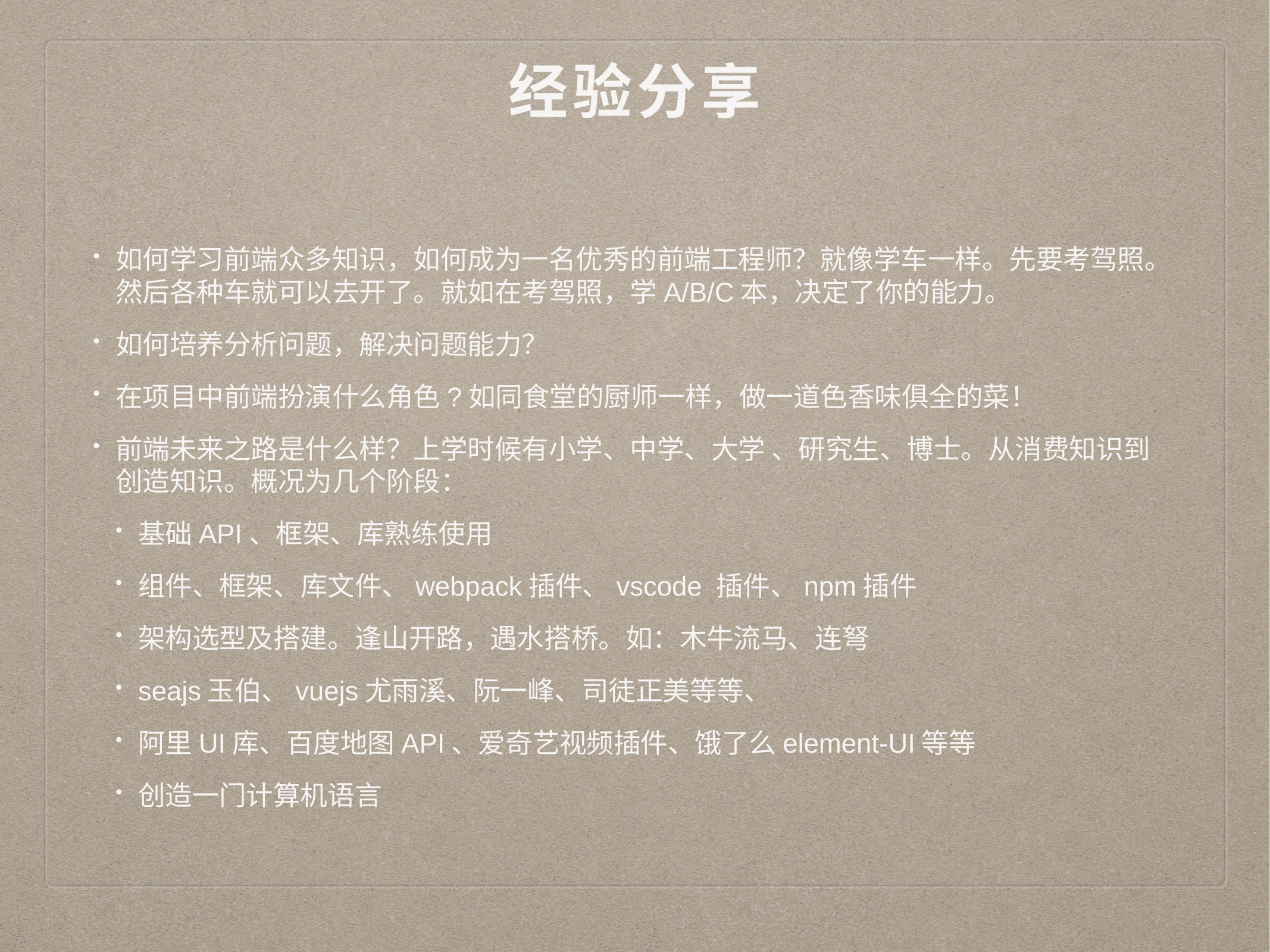

# 经验分享

如何学习前端众多知识，如何成为一名优秀的前端工程师？就像学车一样。先要考驾照。然后各种车就可以去开了。就如在考驾照，学A/B/C本，决定了你的能力。
如何培养分析问题，解决问题能力？
在项目中前端扮演什么角色?如同食堂的厨师一样，做一道色香味俱全的菜！
前端未来之路是什么样？上学时候有小学、中学、大学 、研究生、博士。从消费知识到创造知识。概况为几个阶段：
基础API、框架、库熟练使用
组件、框架、库文件、webpack插件、vscode 插件、npm插件
架构选型及搭建。逢山开路，遇水搭桥。如：木牛流马、连弩
seajs玉伯、vuejs尤雨溪、阮一峰、司徒正美等等、
阿里UI库、百度地图API、爱奇艺视频插件、饿了么element-UI等等
创造一门计算机语言